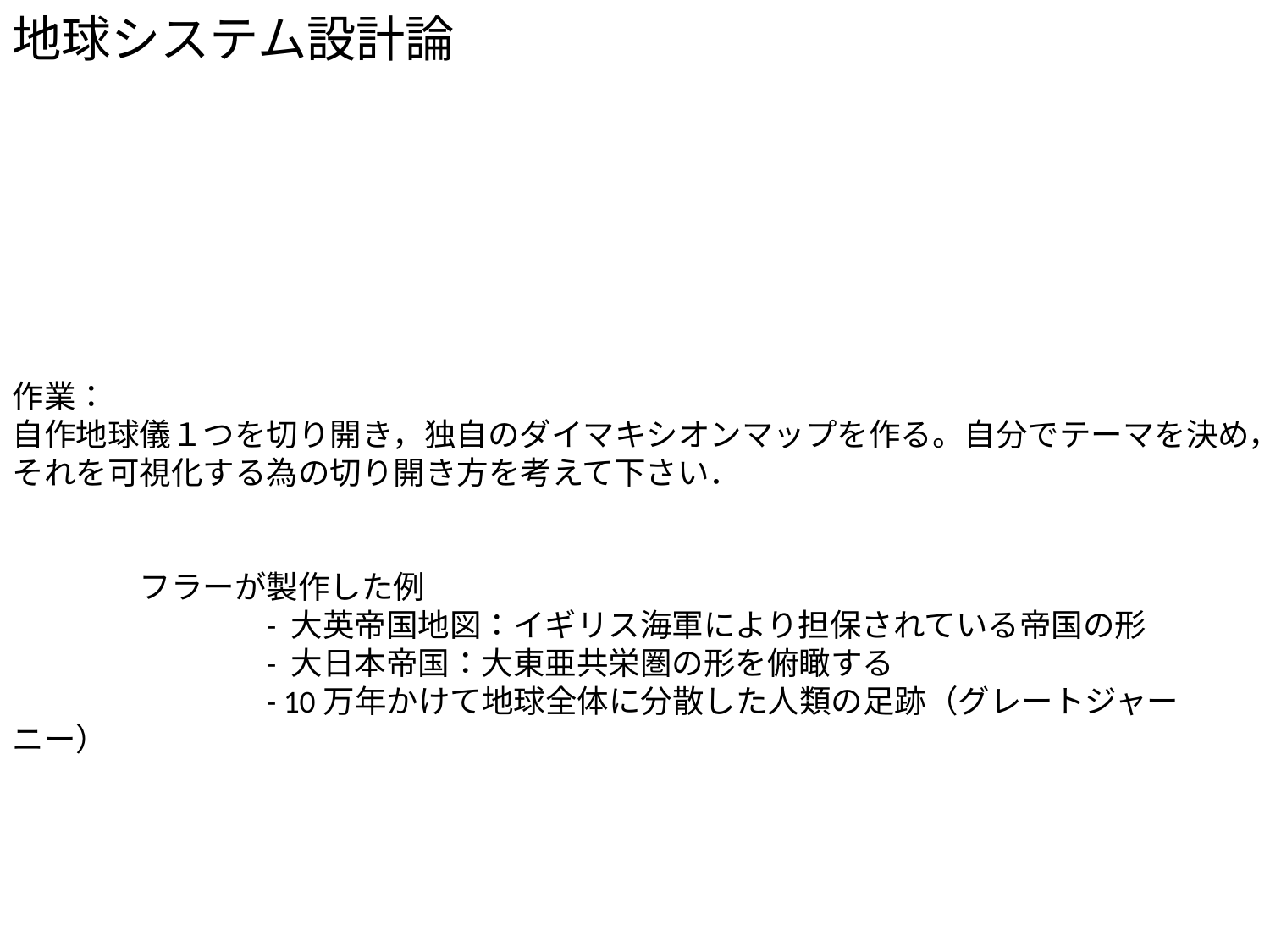

地球システム設計論
作業：
自作地球儀１つを切り開き，独自のダイマキシオンマップを作る。自分でテーマを決め，それを可視化する為の切り開き方を考えて下さい．

	フラーが製作した例
		- 大英帝国地図：イギリス海軍により担保されている帝国の形
		- 大日本帝国：大東亜共栄圏の形を俯瞰する
		- 10万年かけて地球全体に分散した人類の足跡（グレートジャーニー）